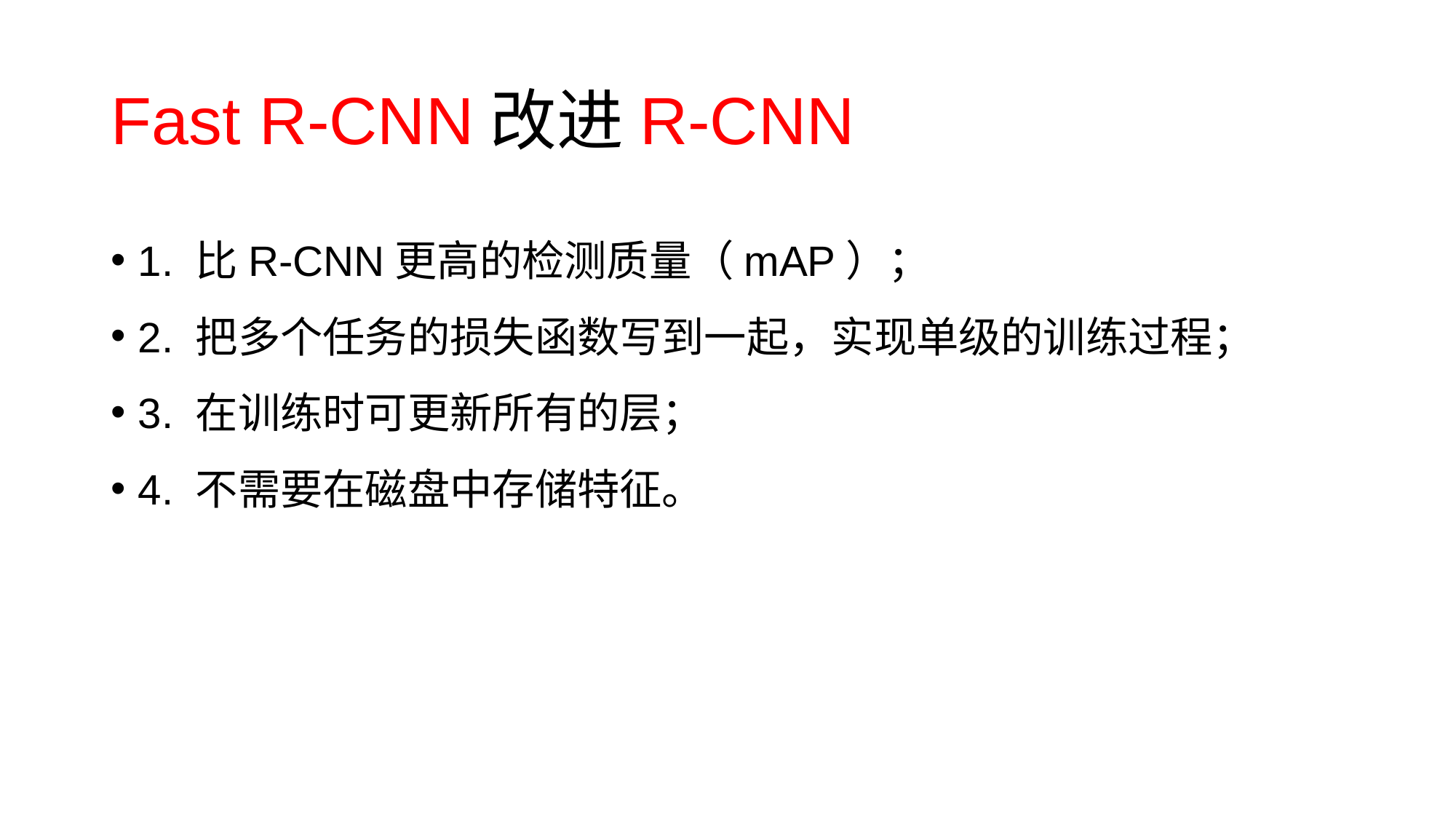

# Fast R-CNN改进R-CNN
1. 比R-CNN更高的检测质量（mAP）；
2. 把多个任务的损失函数写到一起，实现单级的训练过程；
3. 在训练时可更新所有的层；
4. 不需要在磁盘中存储特征。